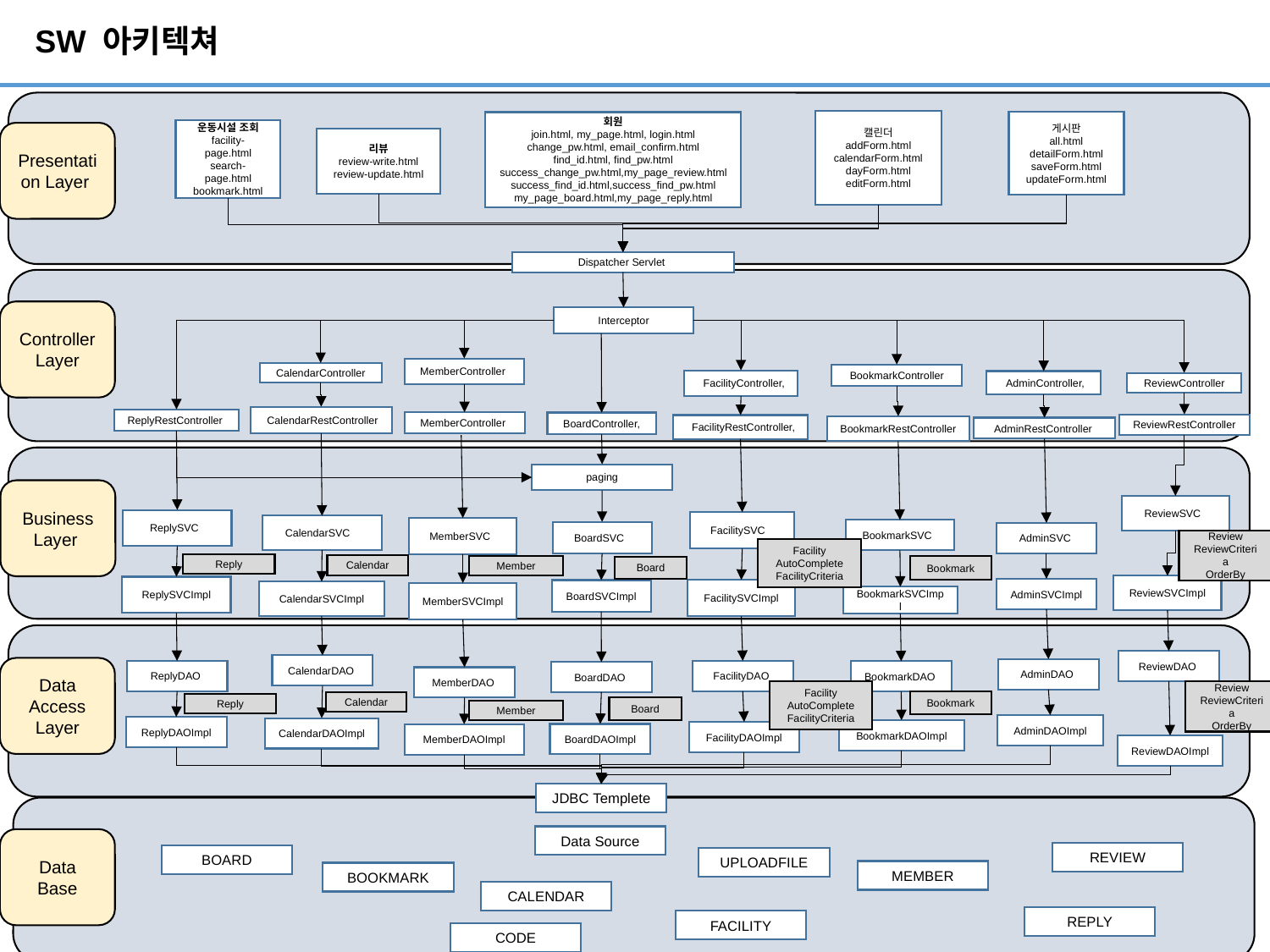

# SW 아키텍쳐

캘린더
addForm.html
calendarForm.html
dayForm.html
editForm.html
회원
join.html, my_page.html, login.html
change_pw.html, email_confirm.html
find_id.html, find_pw.html
success_change_pw.html,my_page_review.html
success_find_id.html,success_find_pw.html
my_page_board.html,my_page_reply.html
게시판
all.html
detailForm.html
saveForm.html
updateForm.html
운동시설 조회
facility-page.html
search-page.html
bookmark.html
Presentation Layer
리뷰
review-write.html
review-update.html
Dispatcher Servlet
Controller Layer
Interceptor
MemberController
 CalendarController
 BookmarkController
  FacilityController,
  AdminController,
ReviewController
 CalendarRestController
ReplyRestController
MemberController
 BoardController,
ReviewRestController
  FacilityRestController,
BookmarkRestController
AdminRestController
paging
Business Layer
ReviewSVC
ReviewSVCImpl
ReplySVC
ReplySVCImpl
FacilitySVC
FacilitySVCImpl
CalendarSVC
CalendarSVCImpl
MemberSVC
MemberSVCImpl
BookmarkSVC
BookmarkSVCImpl
BoardSVC
BoardSVCImpl
AdminSVC
AdminSVCImpl
Review
ReviewCriteria
OrderBy
Facility
AutoComplete
FacilityCriteria
Reply
Calendar
Member
Bookmark
Board
ReviewDAO
ReviewDAOImpl
CalendarDAO
CalendarDAOImpl
Data Access Layer
AdminDAO
AdminDAOImpl
ReplyDAO
ReplyDAOImpl
FacilityDAO
FacilityDAOImpl
BookmarkDAO
BookmarkDAOImpl
BoardDAO
BoardDAOImpl
MemberDAO
MemberDAOImpl
Review
ReviewCriteria
OrderBy
Facility
AutoComplete
FacilityCriteria
Bookmark
Calendar
Reply
Board
Member
JDBC Templete

Data Source
Data Base
REVIEW
BOARD
UPLOADFILE
MEMBER
BOOKMARK
CALENDAR
REPLY
FACILITY
CODE